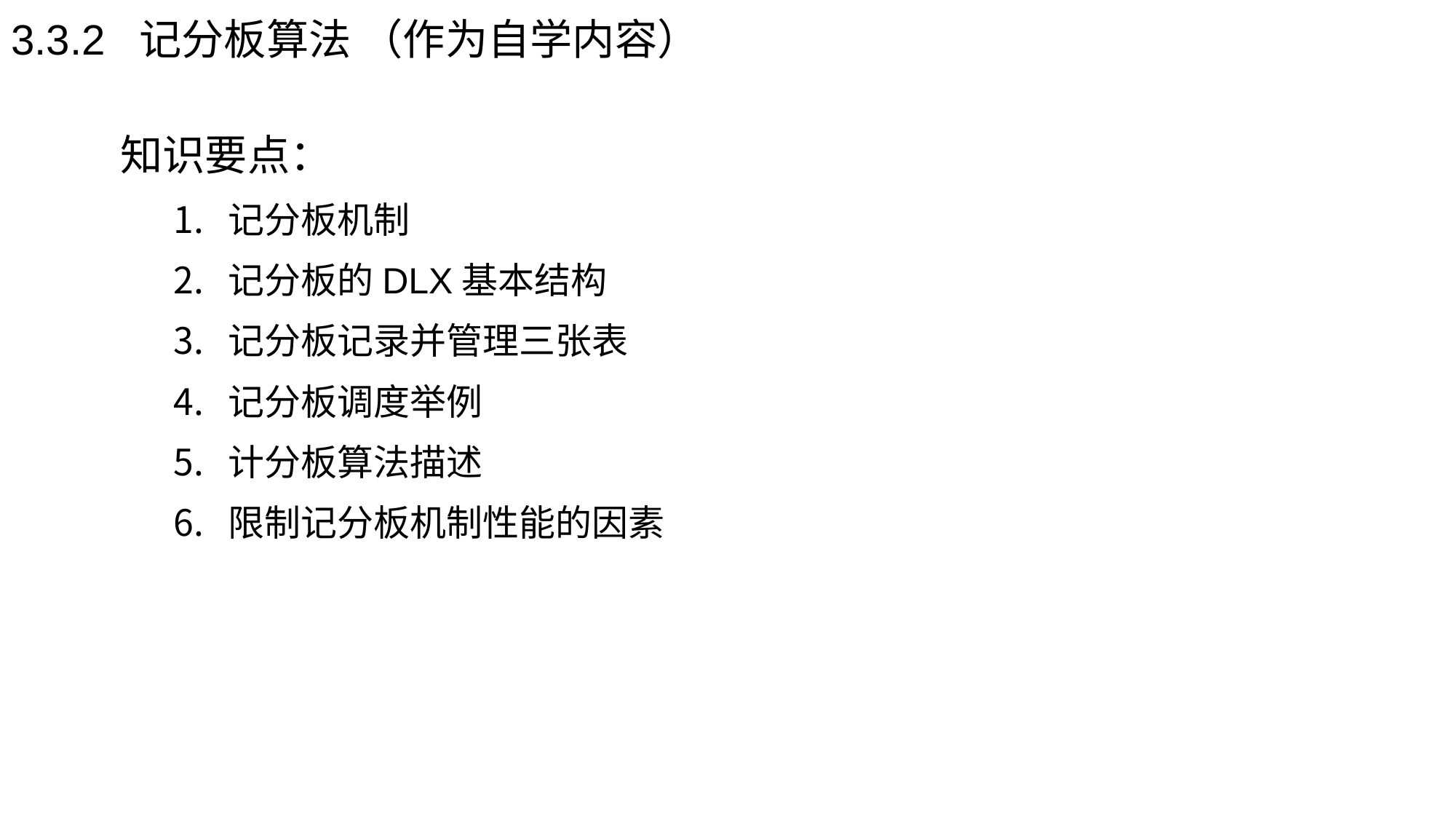

3.3.2  记分板算法 （作为自学内容）
知识要点：
记分板机制
记分板的DLX基本结构
记分板记录并管理三张表
记分板调度举例
计分板算法描述
限制记分板机制性能的因素